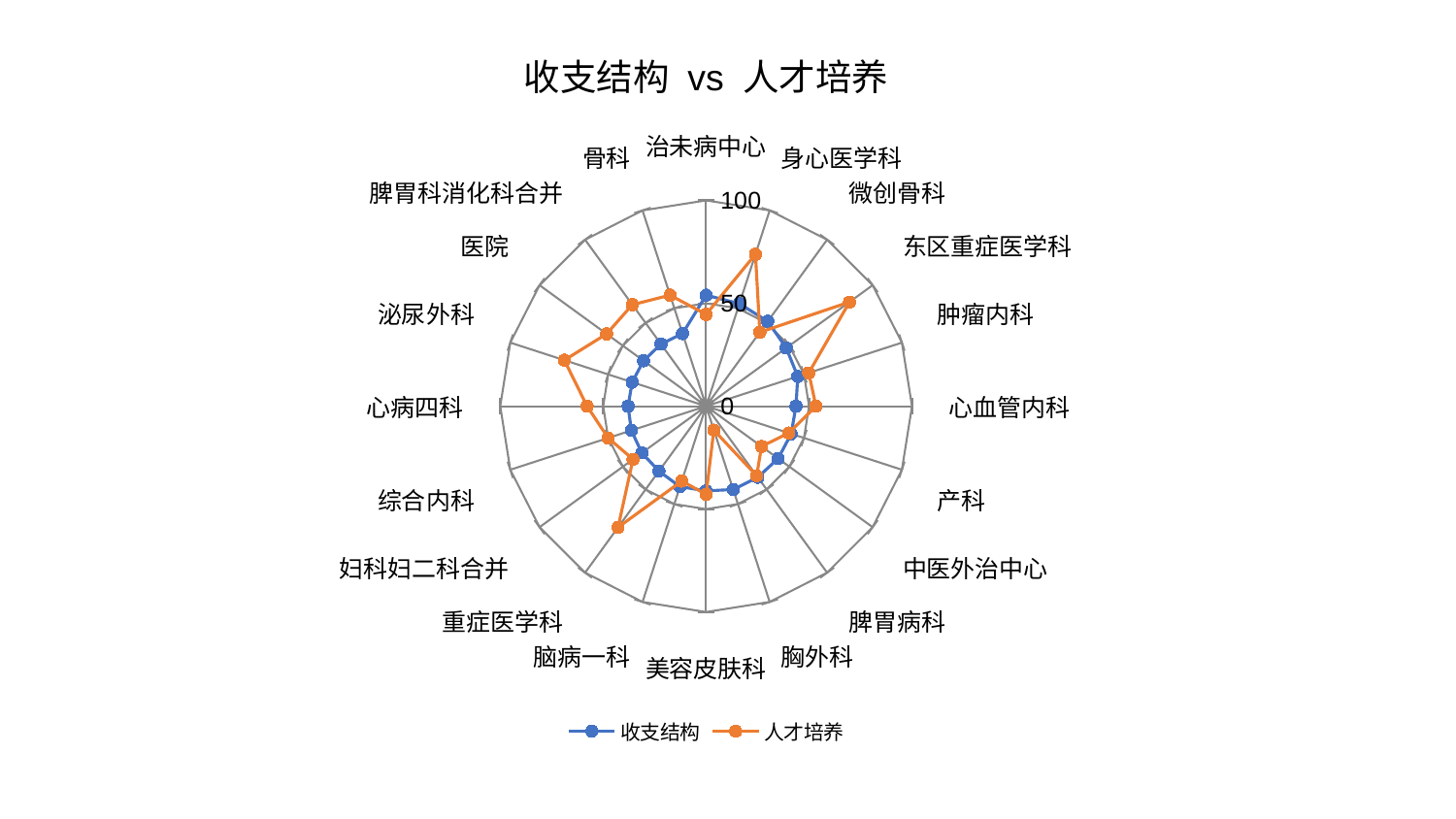

### Chart: 收支结构 vs 人才培养

| Category | 收支结构 | 人才培养 |
|---|---|---|
| 治未病中心 | 53.933752544510135 | 44.61775043286871 |
| 身心医学科 | 52.389106437261994 | 77.61163287998554 |
| 微创骨科 | 50.952901197684014 | 44.41129311321899 |
| 东区重症医学科 | 48.139985355635275 | 86.08111473488243 |
| 肿瘤内科 | 46.818367619664734 | 52.42904944876892 |
| 心血管内科 | 43.67929981937805 | 53.370609177985045 |
| 产科 | 43.46877026265259 | 42.23397397820378 |
| 中医外治中心 | 43.280467780313465 | 33.28176472328372 |
| 脾胃病科 | 42.715152610209856 | 41.77777711140221 |
| 胸外科 | 42.57729877292491 | 12.231960833608744 |
| 美容皮肤科 | 41.15643754033281 | 42.83708438571117 |
| 脑病一科 | 41.10394986208206 | 38.26835827279725 |
| 重症医学科 | 38.99522556949568 | 72.76128384121505 |
| 妇科妇二科合并 | 38.605070997298895 | 43.90168760896595 |
| 综合内科 | 38.18910032767207 | 50.05242317029879 |
| 心病四科 | 37.89501837422338 | 57.81322564607893 |
| 泌尿外科 | 37.76520274053656 | 72.40351469628729 |
| 医院 | 37.56196978082301 | 59.74948451304334 |
| 脾胃科消化科合并 | 37.31851988224649 | 60.968614282109534 |
| 骨科 | 37.095510373531994 | 56.71820831239619 |
75